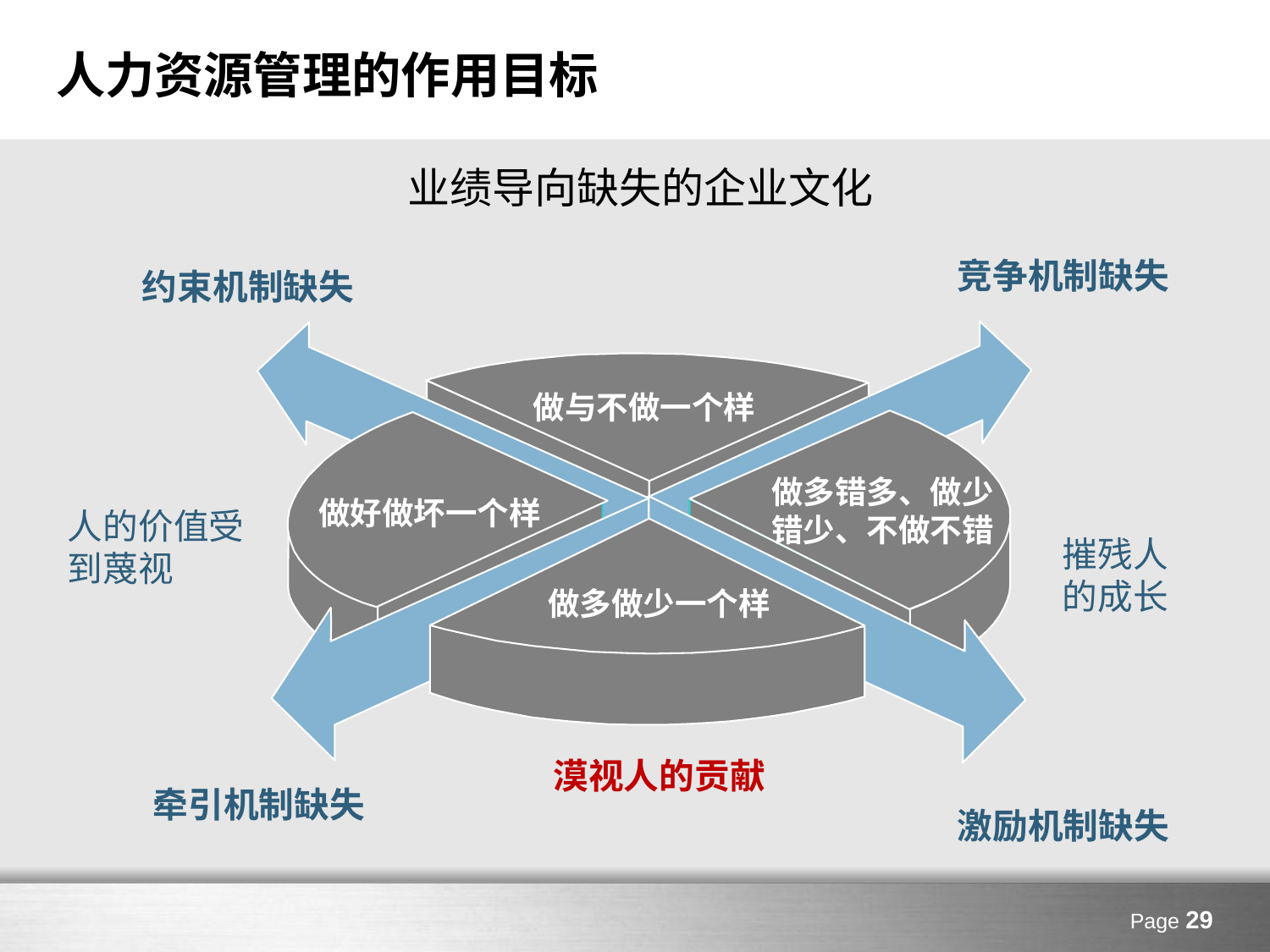

# 人力资源管理的作用目标
业绩导向缺失的企业文化
竞争机制缺失
约束机制缺失

做与不做一个样

做多错多、做少错少、不做不错
做好做坏一个样

人的价值受到蔑视

摧残人的成长

 做多做少一个样

漠视人的贡献
牵引机制缺失
激励机制缺失
Page 29